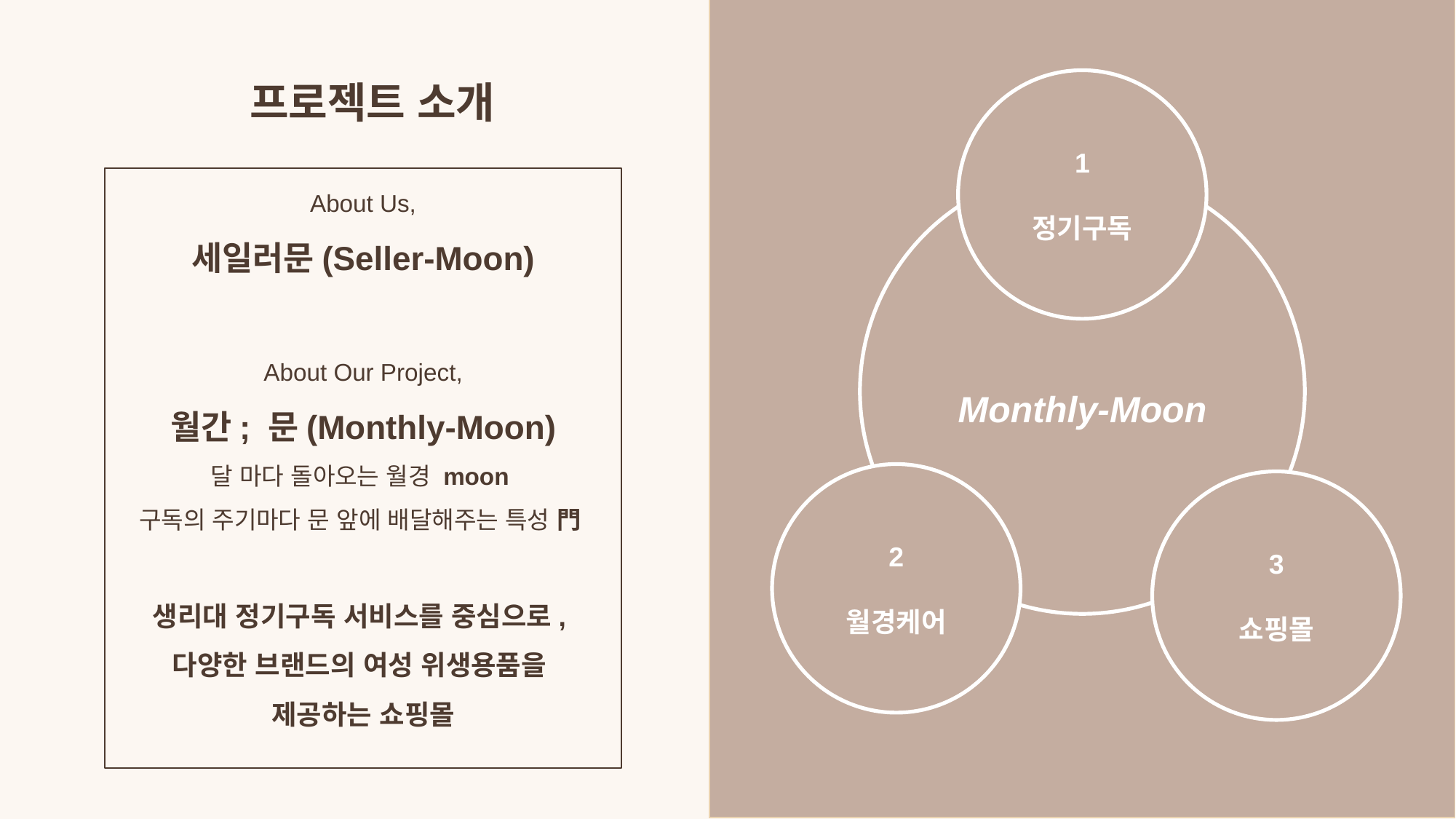

1

정기구독
Monthly-Moon
2

월경케어
3

쇼핑몰

프로젝트 소개
About Us,
세일러문(Seller-Moon)

About Our Project,
월간; 문(Monthly-Moon)
달 마다 돌아오는 월경 moon
구독의 주기마다 문 앞에 배달해주는 특성 門

생리대 정기구독 서비스를 중심으로,
다양한 브랜드의 여성 위생용품을
제공하는 쇼핑몰